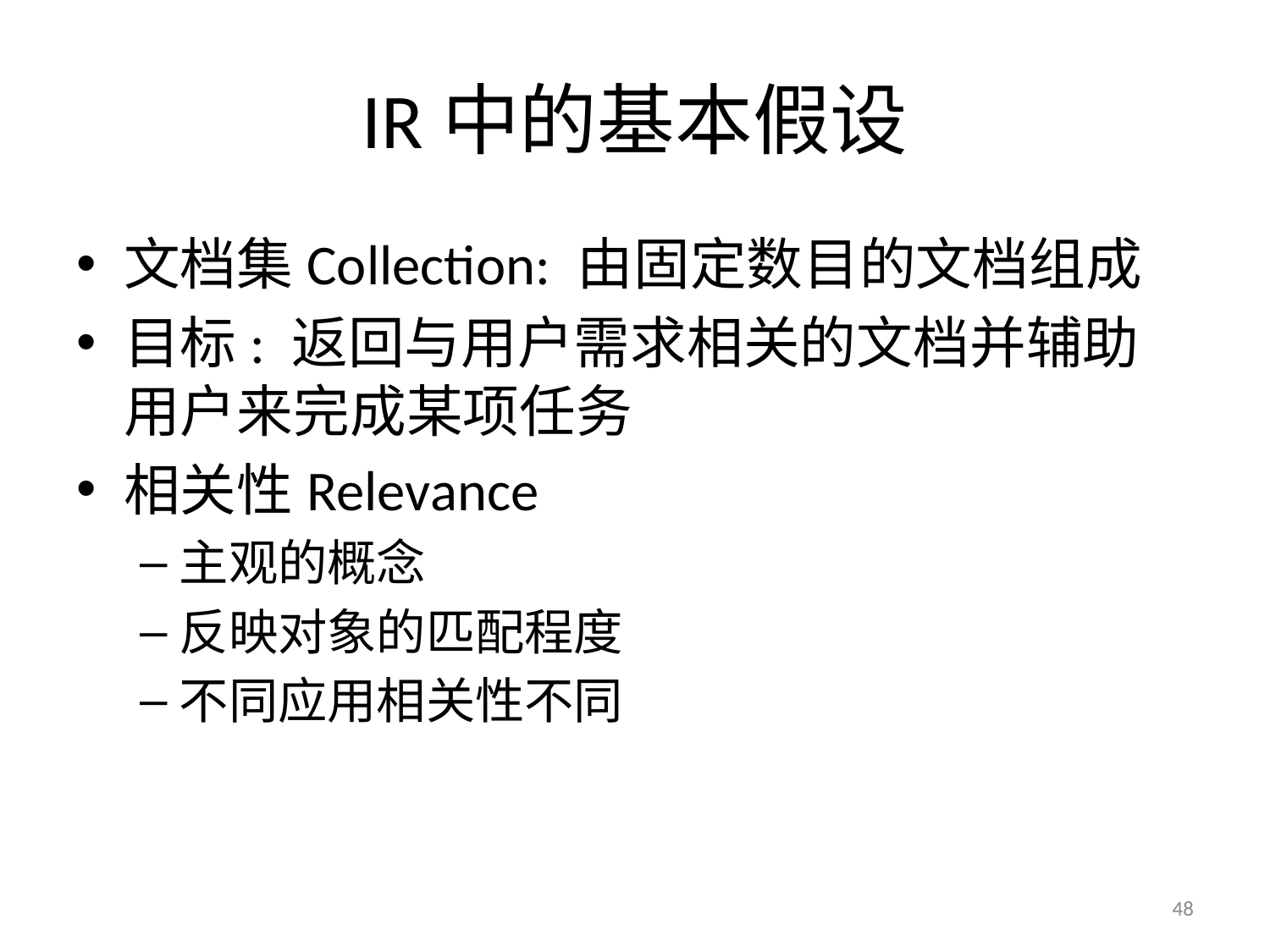

# IR中的基本假设
文档集Collection: 由固定数目的文档组成
目标: 返回与用户需求相关的文档并辅助用户来完成某项任务
相关性Relevance
主观的概念
反映对象的匹配程度
不同应用相关性不同
48